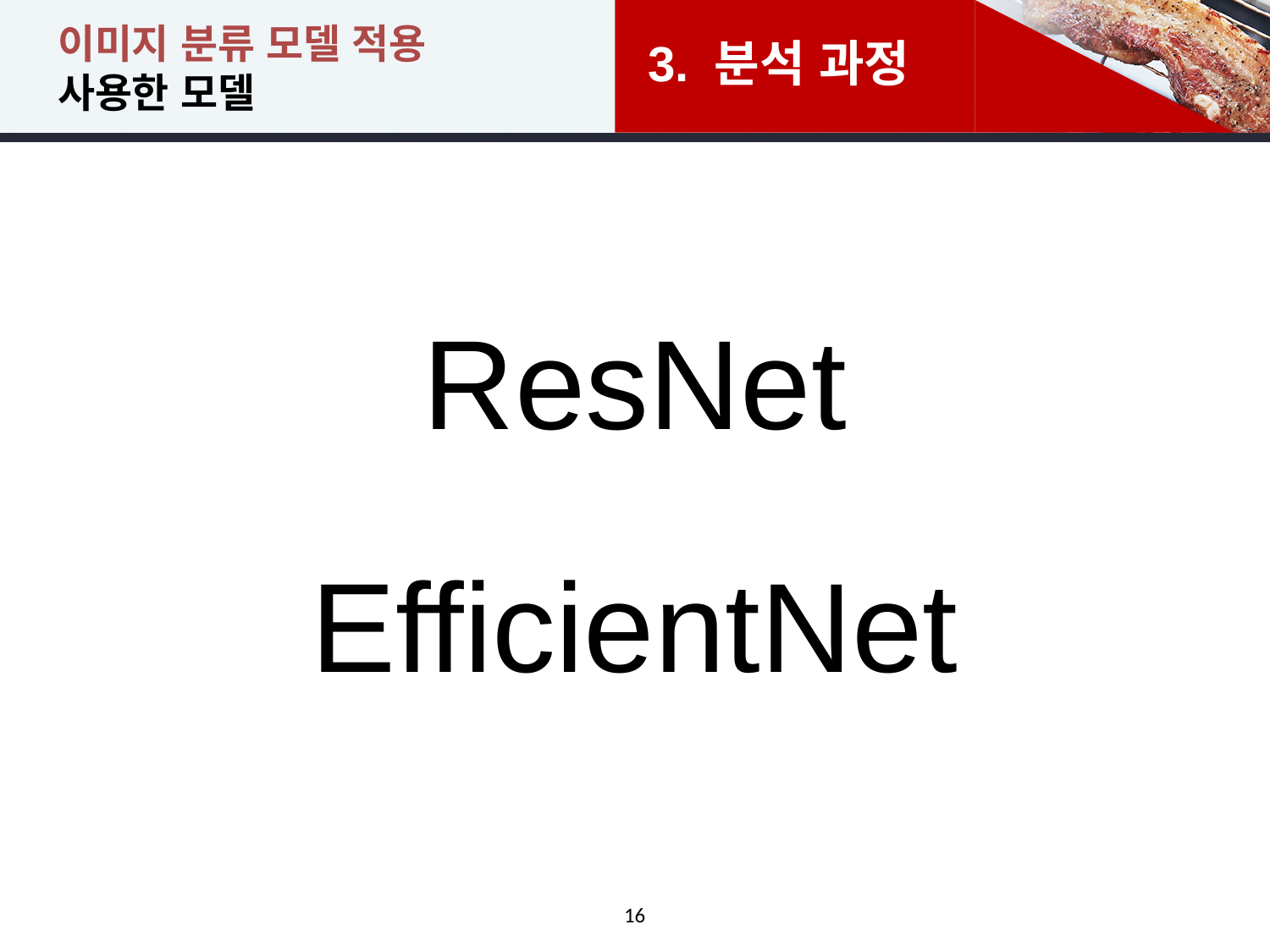

# 이미지 분류 모델 적용 사용한 모델
3. 분석 과정
ResNet
EfficientNet
16